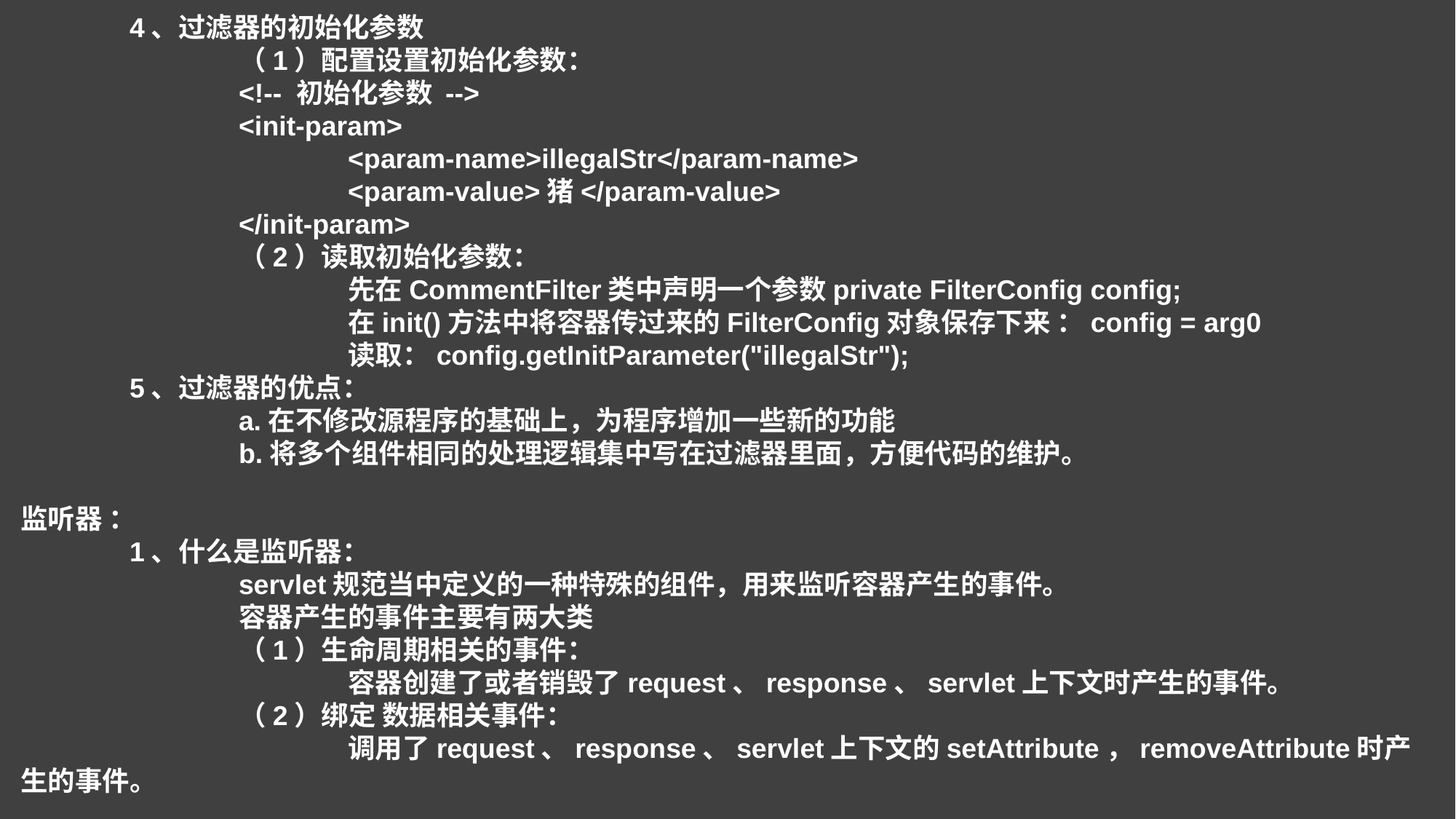

4、过滤器的初始化参数
		（1）配置设置初始化参数：
		<!-- 初始化参数 -->
  		<init-param>
  			<param-name>illegalStr</param-name>
  			<param-value>猪</param-value>
  		</init-param>
		（2）读取初始化参数：
			先在CommentFilter类中声明一个参数private FilterConfig config;
			在init()方法中将容器传过来的FilterConfig对象保存下来 ：config = arg0
			读取：config.getInitParameter("illegalStr");
	5、过滤器的优点：
		a.在不修改源程序的基础上，为程序增加一些新的功能
		b.将多个组件相同的处理逻辑集中写在过滤器里面，方便代码的维护。

监听器 ：
	1、什么是监听器：
		servlet规范当中定义的一种特殊的组件，用来监听容器产生的事件。
		容器产生的事件主要有两大类
		（1）生命周期相关的事件：
			容器创建了或者销毁了request、response、servlet上下文时产生的事件。
		（2）绑定 数据相关事件：
			调用了request、response、servlet上下文的setAttribute，removeAttribute时产生的事件。